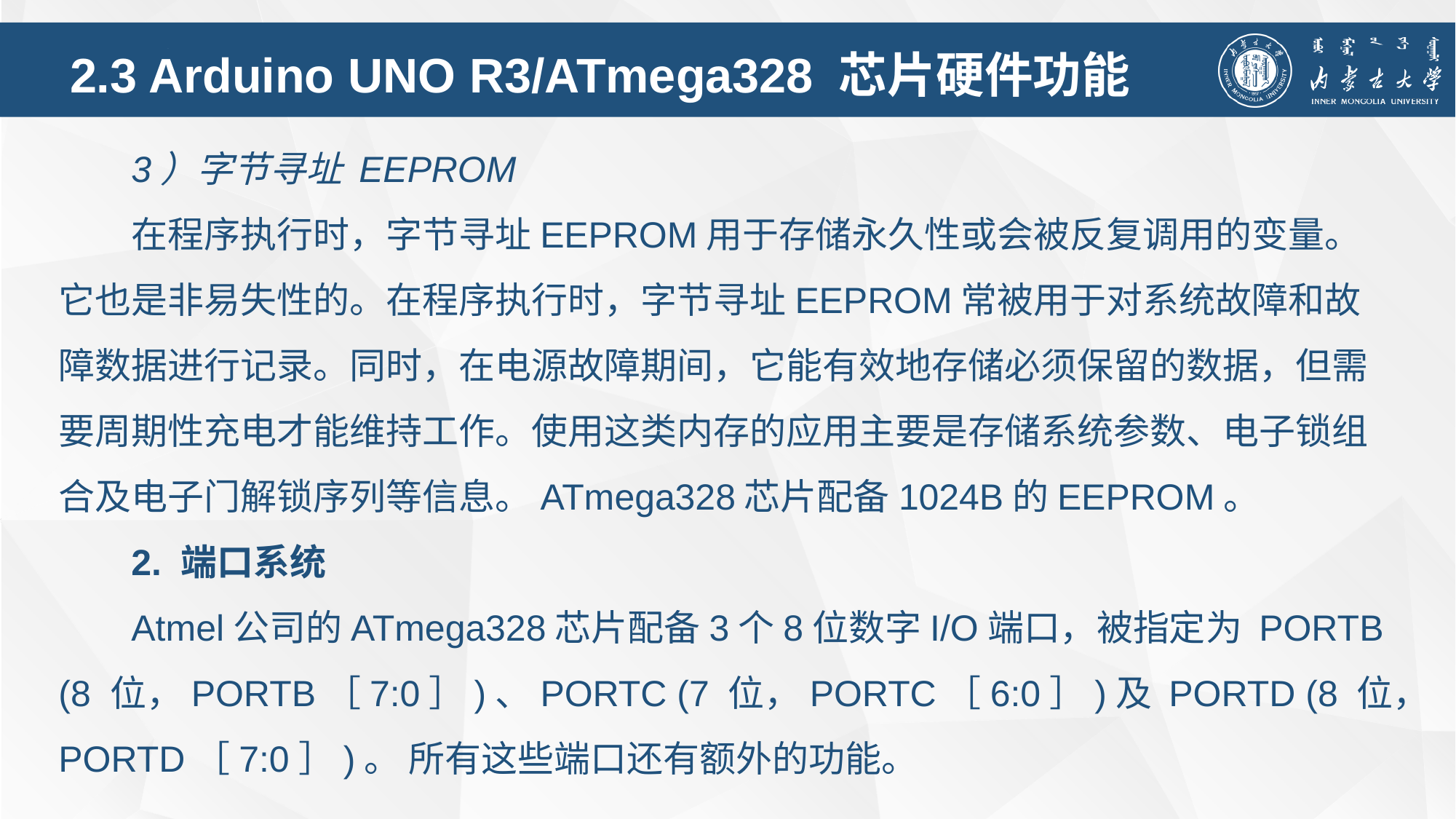

2.3 Arduino UNO R3/ATmega328 芯片硬件功能

3）字节寻址 EEPROM
在程序执行时，字节寻址EEPROM用于存储永久性或会被反复调用的变量。它也是非易失性的。在程序执行时，字节寻址EEPROM常被用于对系统故障和故障数据进行记录。同时，在电源故障期间，它能有效地存储必须保留的数据，但需要周期性充电才能维持工作。使用这类内存的应用主要是存储系统参数、电子锁组合及电子门解锁序列等信息。ATmega328芯片配备1024B的EEPROM。
2. 端口系统
Atmel公司的ATmega328芯片配备3个8位数字I/O端口，被指定为 PORTB (8 位，PORTB［7:0］)、PORTC (7 位，PORTC［6:0］)及 PORTD (8 位，PORTD［7:0］)。 所有这些端口还有额外的功能。